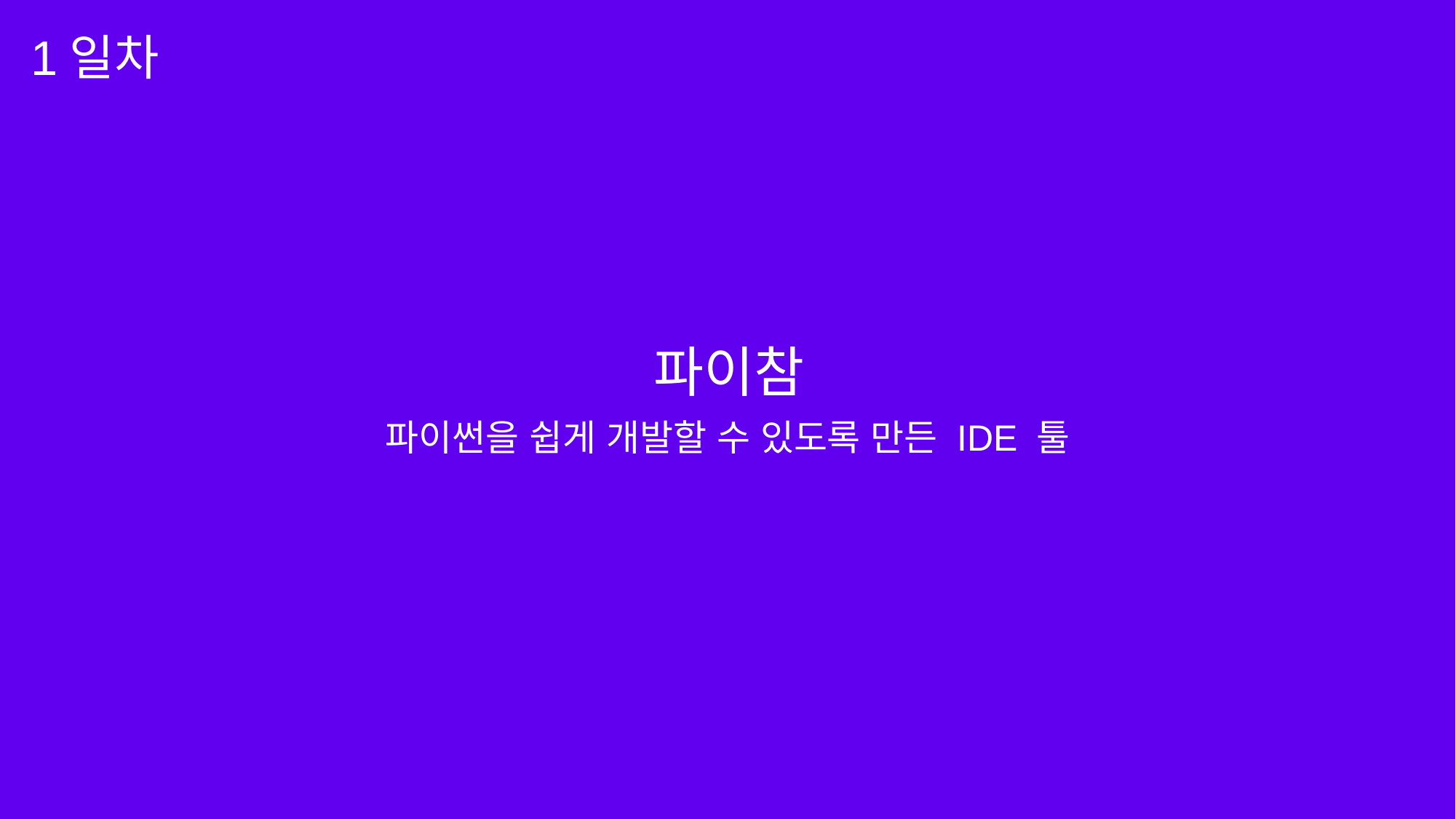

1일차
파이참
파이썬을 쉽게 개발할 수 있도록 만든 IDE 툴